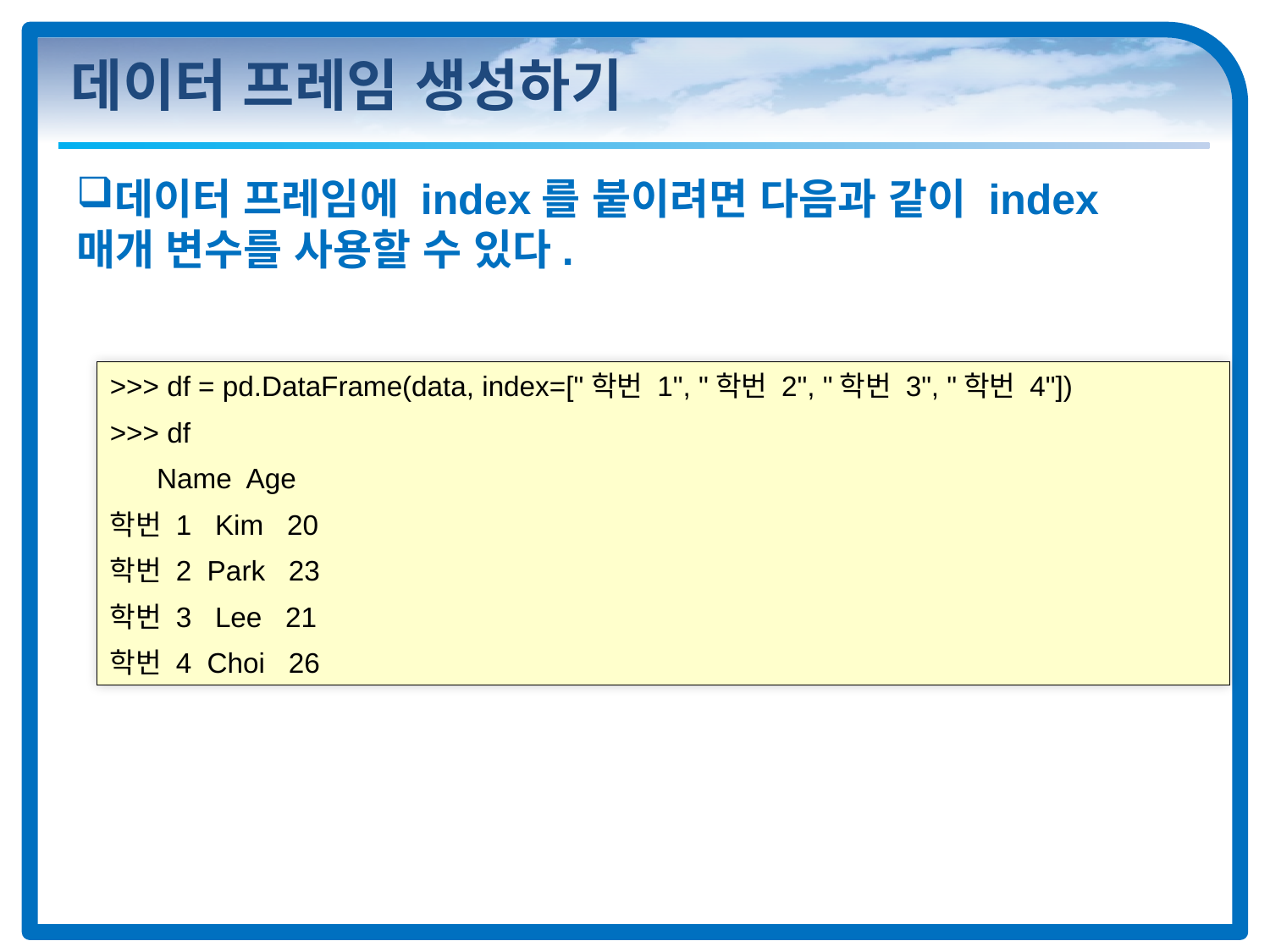

# 데이터 프레임 생성하기
데이터 프레임에 index를 붙이려면 다음과 같이 index 매개 변수를 사용할 수 있다.
>>> df = pd.DataFrame(data, index=["학번 1", "학번 2", "학번 3", "학번 4"])
>>> df
      Name  Age
학번 1   Kim   20
학번 2  Park   23
학번 3   Lee   21
학번 4  Choi   26